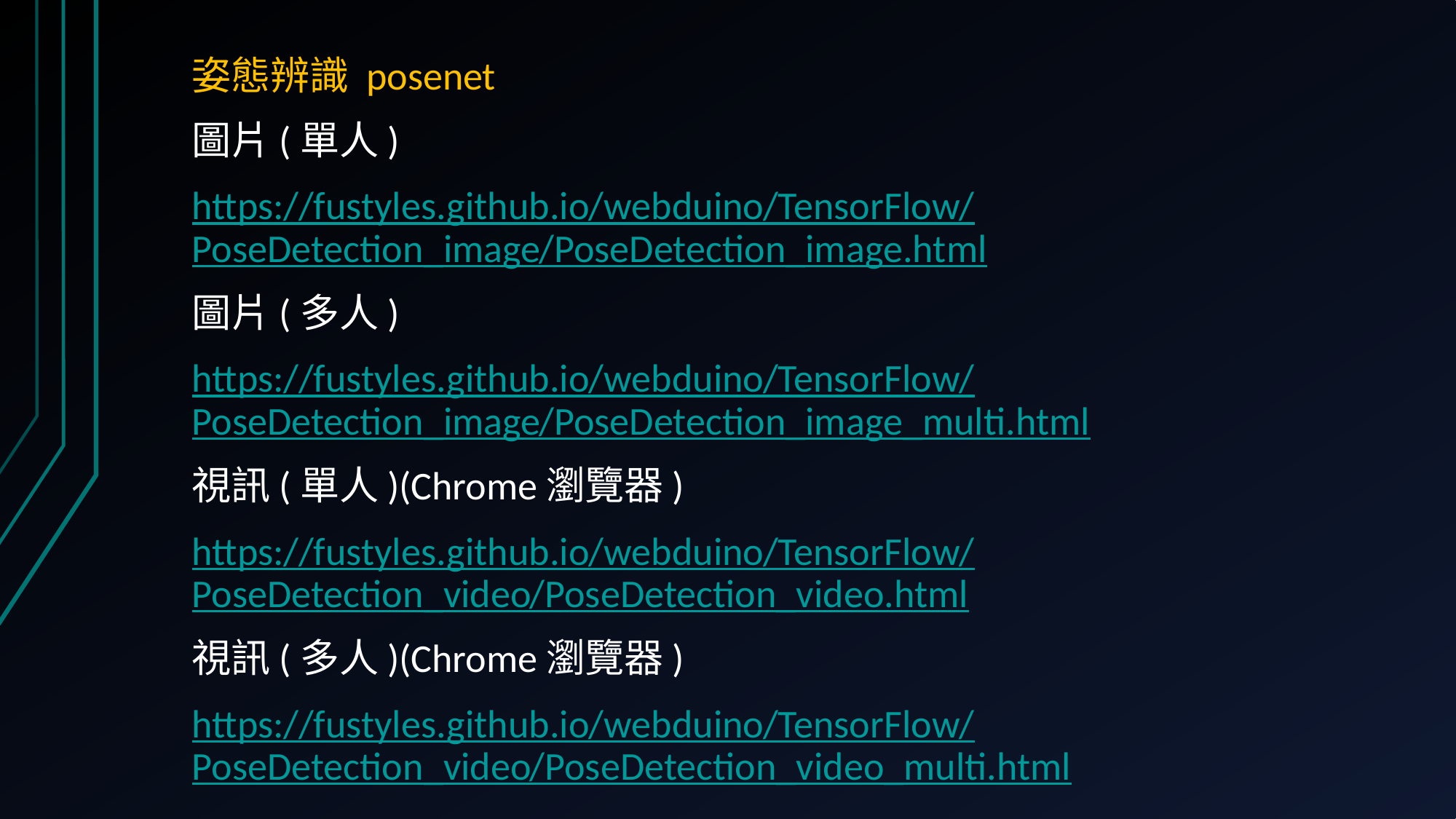

姿態辨識 posenet
圖片(單人)
https://fustyles.github.io/webduino/TensorFlow/PoseDetection_image/PoseDetection_image.html
圖片(多人)
https://fustyles.github.io/webduino/TensorFlow/PoseDetection_image/PoseDetection_image_multi.html
視訊(單人)(Chrome瀏覽器)
https://fustyles.github.io/webduino/TensorFlow/PoseDetection_video/PoseDetection_video.html
視訊(多人)(Chrome瀏覽器)
https://fustyles.github.io/webduino/TensorFlow/PoseDetection_video/PoseDetection_video_multi.html